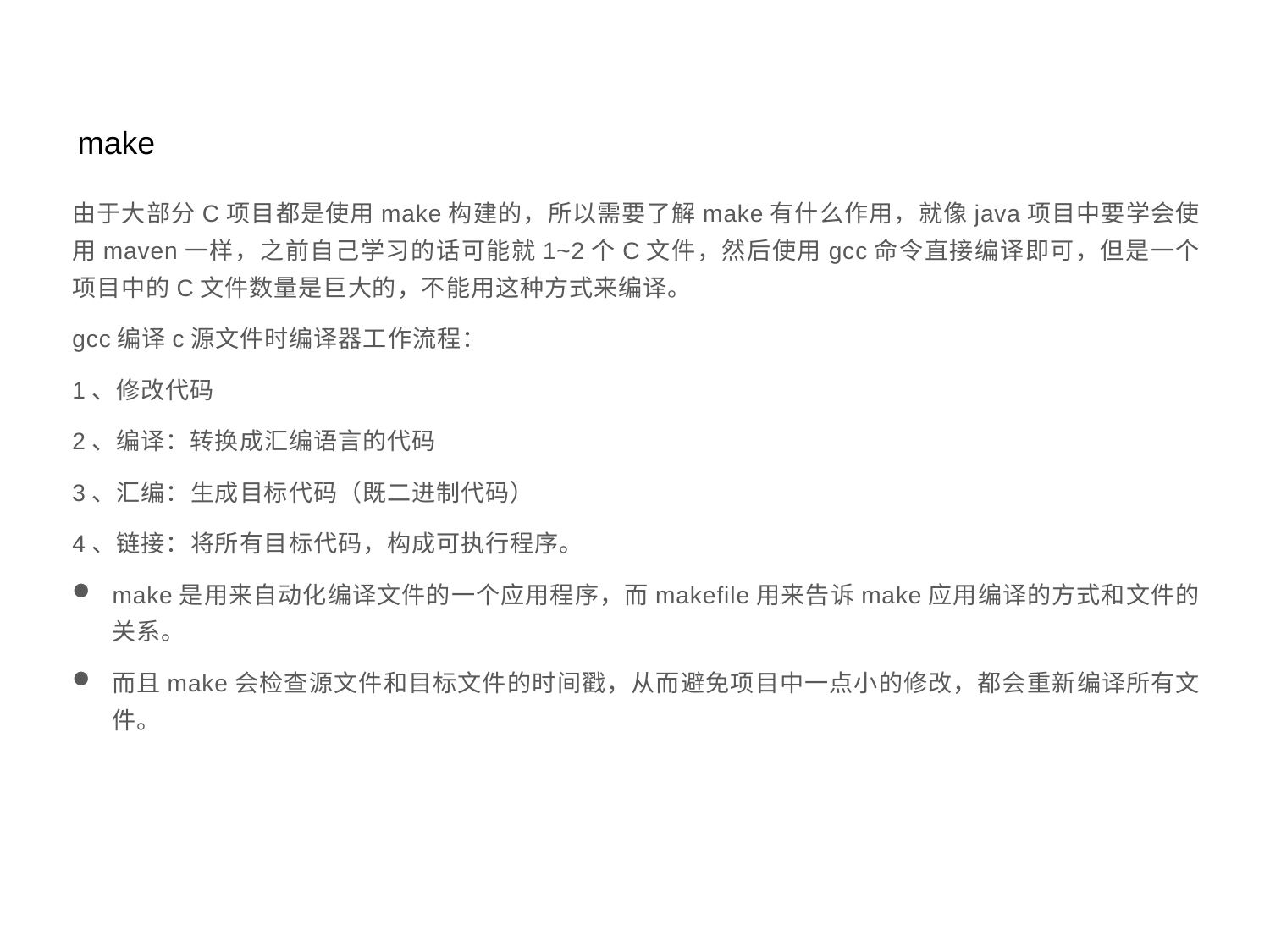

make
由于大部分C项目都是使用make构建的，所以需要了解make有什么作用，就像java项目中要学会使用maven一样，之前自己学习的话可能就1~2个C文件，然后使用gcc命令直接编译即可，但是一个项目中的C文件数量是巨大的，不能用这种方式来编译。
gcc编译c源文件时编译器工作流程：
1、修改代码
2、编译：转换成汇编语言的代码
3、汇编：生成目标代码（既二进制代码）
4、链接：将所有目标代码，构成可执行程序。
make是用来自动化编译文件的一个应用程序，而makefile用来告诉make应用编译的方式和文件的关系。
而且make会检查源文件和目标文件的时间戳，从而避免项目中一点小的修改，都会重新编译所有文件。